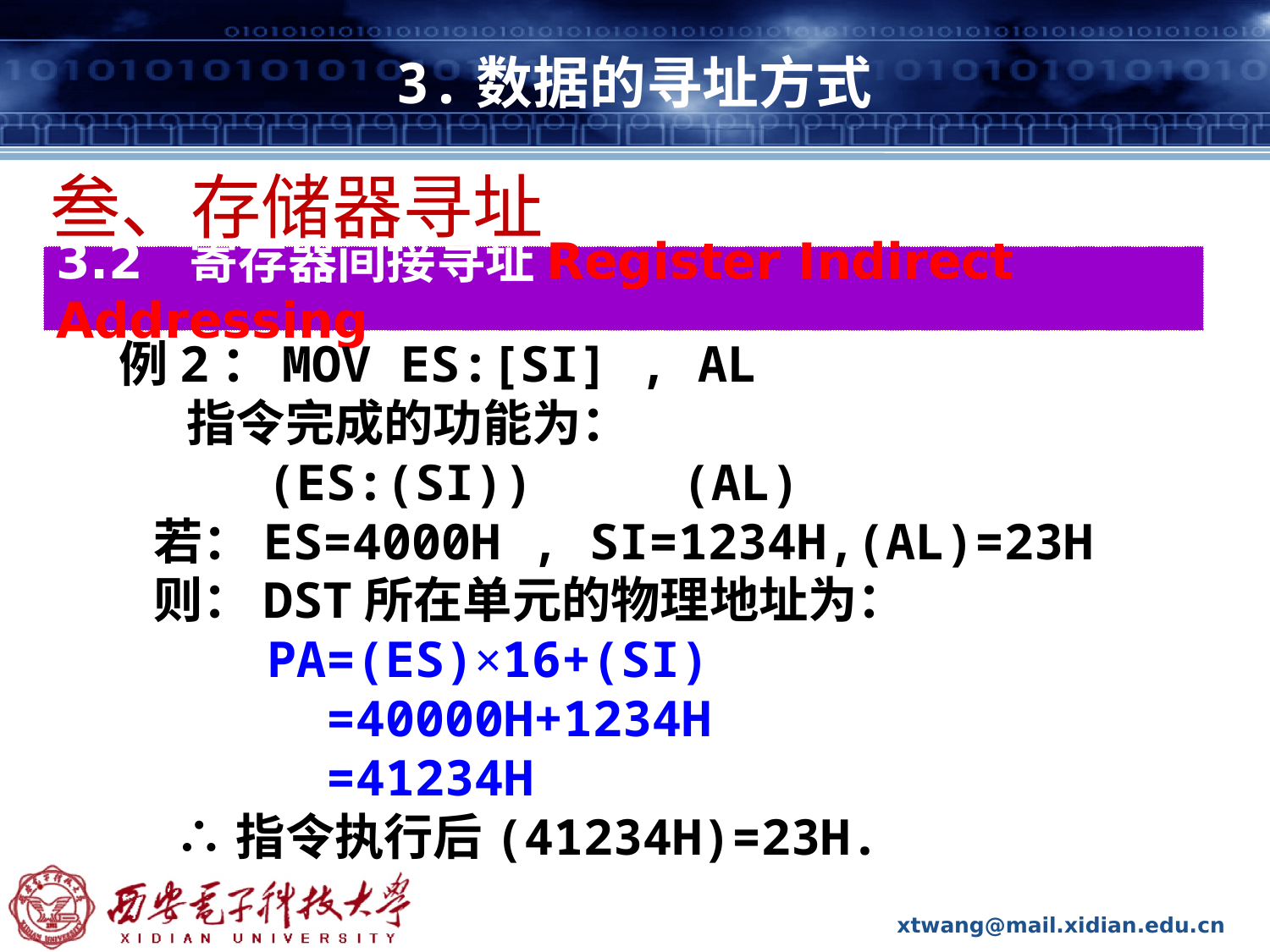

# 3.数据的寻址方式
叁、存储器寻址
3.2  寄存器间接寻址Register Indirect Addressing
例2：MOV ES:[SI] , AL
     指令完成的功能为：
     (ES:(SI))     (AL)
  若：ES=4000H , SI=1234H,(AL)=23H
  则：DST所在单元的物理地址为：
     PA=(ES)×16+(SI)
       =40000H+1234H
       =41234H
     ∴指令执行后(41234H)=23H.